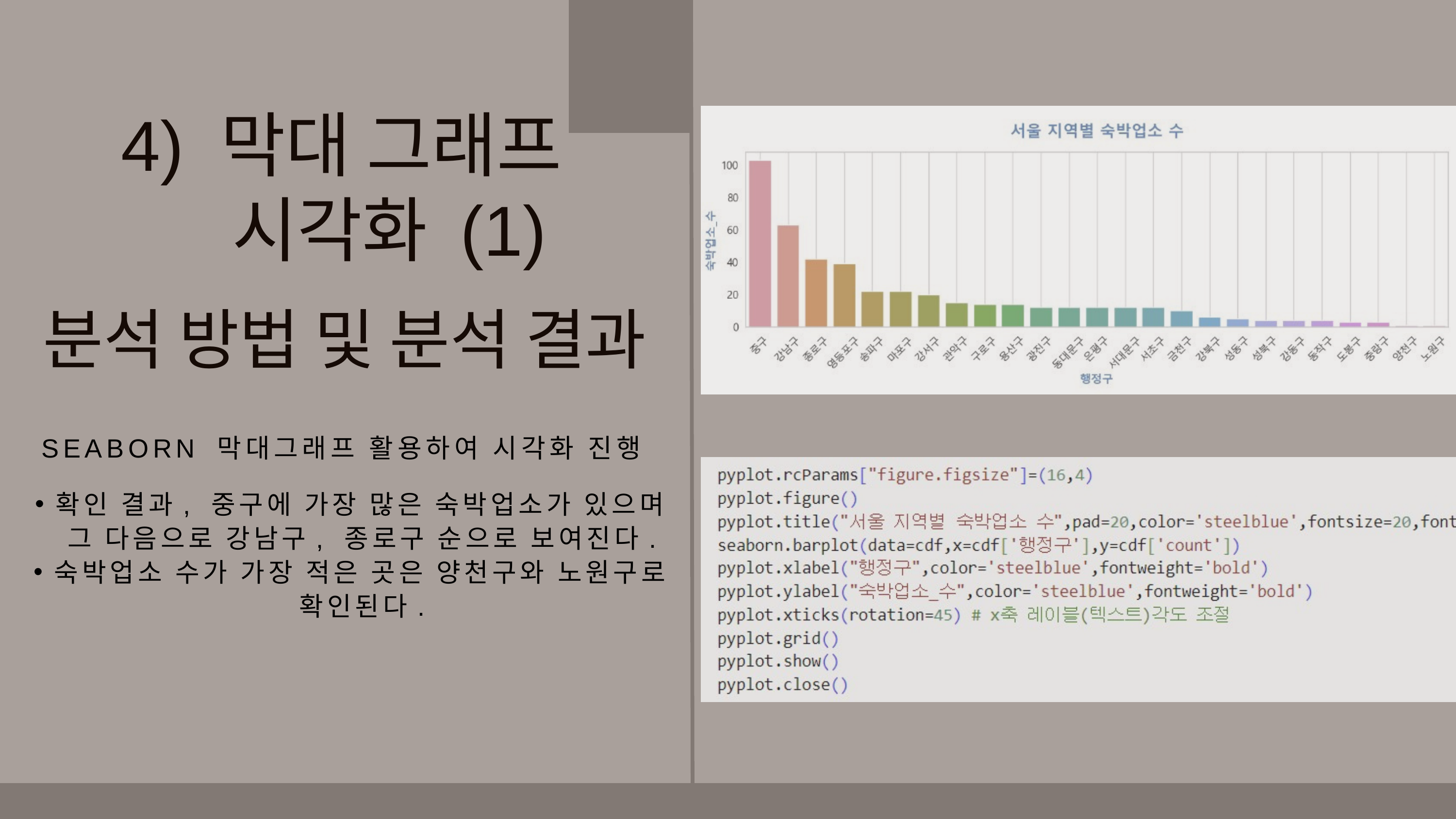

4) 막대 그래프
     시각화 (1)

분석 방법 및 분석 결과
SEABORN 막대그래프 활용하여 시각화 진행

확인 결과, 중구에 가장 많은 숙박업소가 있으며 그 다음으로 강남구, 종로구 순으로 보여진다.
숙박업소 수가 가장 적은 곳은 양천구와 노원구로 확인된다.